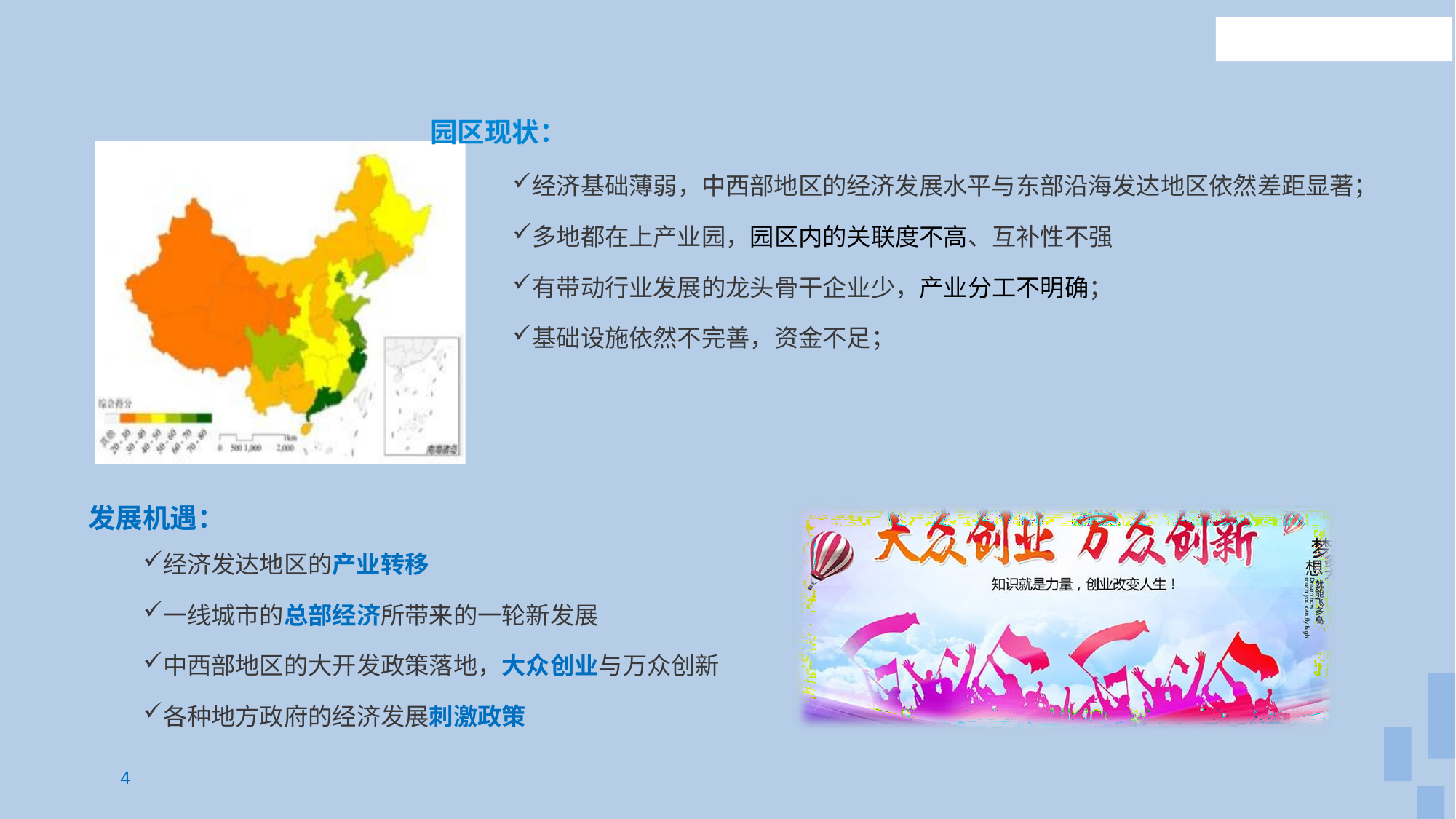

园区现状：
经济基础薄弱，中西部地区的经济发展水平与东部沿海发达地区依然差距显著；
多地都在上产业园，园区内的关联度不高、互补性不强
有带动行业发展的龙头骨干企业少，产业分工不明确；
基础设施依然不完善，资金不足；

发展机遇：
经济发达地区的产业转移
一线城市的总部经济所带来的一轮新发展
中西部地区的大开发政策落地，大众创业与万众创新
各种地方政府的经济发展刺激政策

4